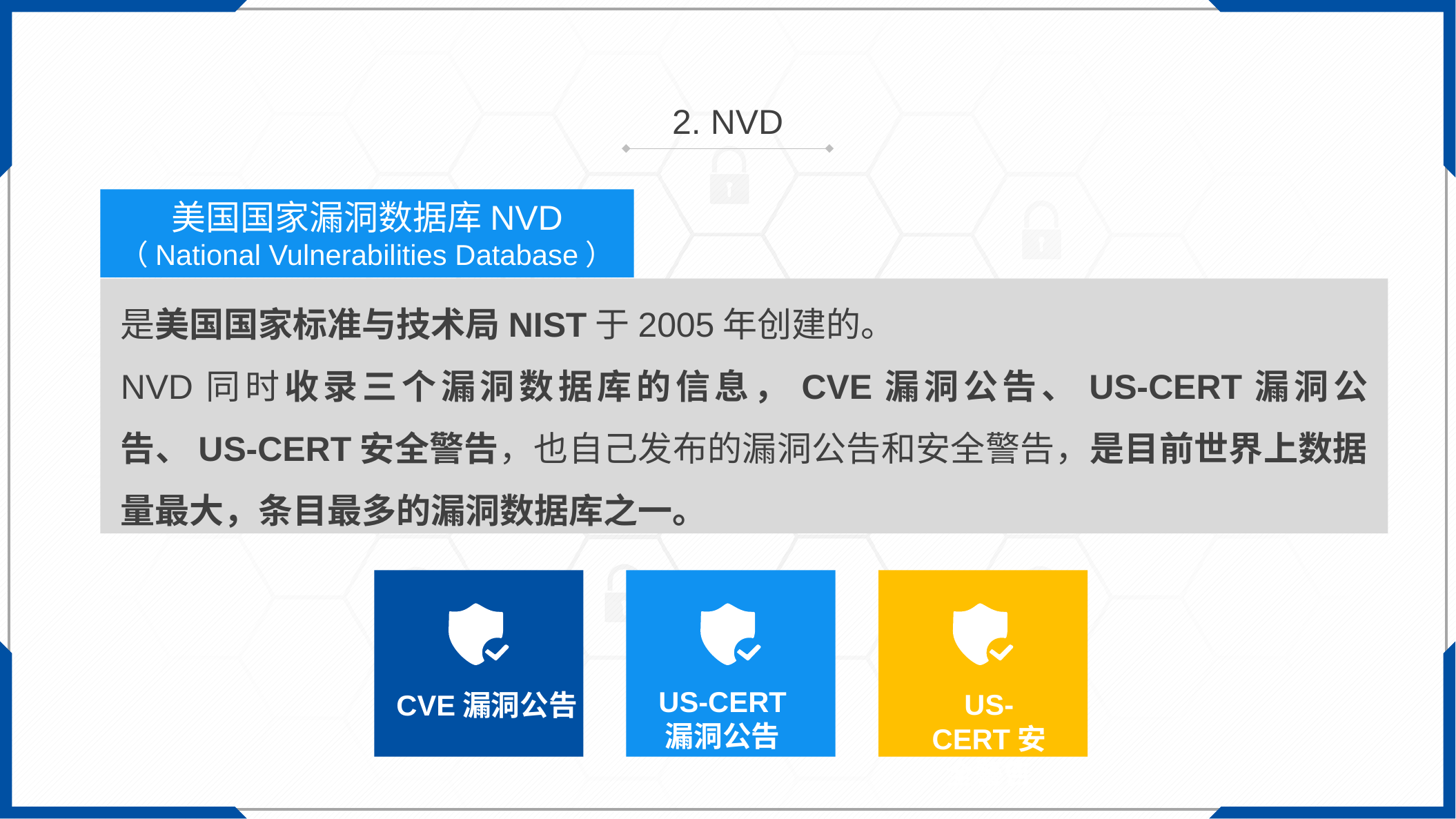

2. NVD
美国国家漏洞数据库NVD
（National Vulnerabilities Database）
是美国国家标准与技术局NIST于2005年创建的。
NVD同时收录三个漏洞数据库的信息，CVE漏洞公告、US-CERT漏洞公告、US-CERT安全警告，也自己发布的漏洞公告和安全警告，是目前世界上数据量最大，条目最多的漏洞数据库之一。

CVE漏洞公告

US-CERT
漏洞公告

US-CERT安全警告